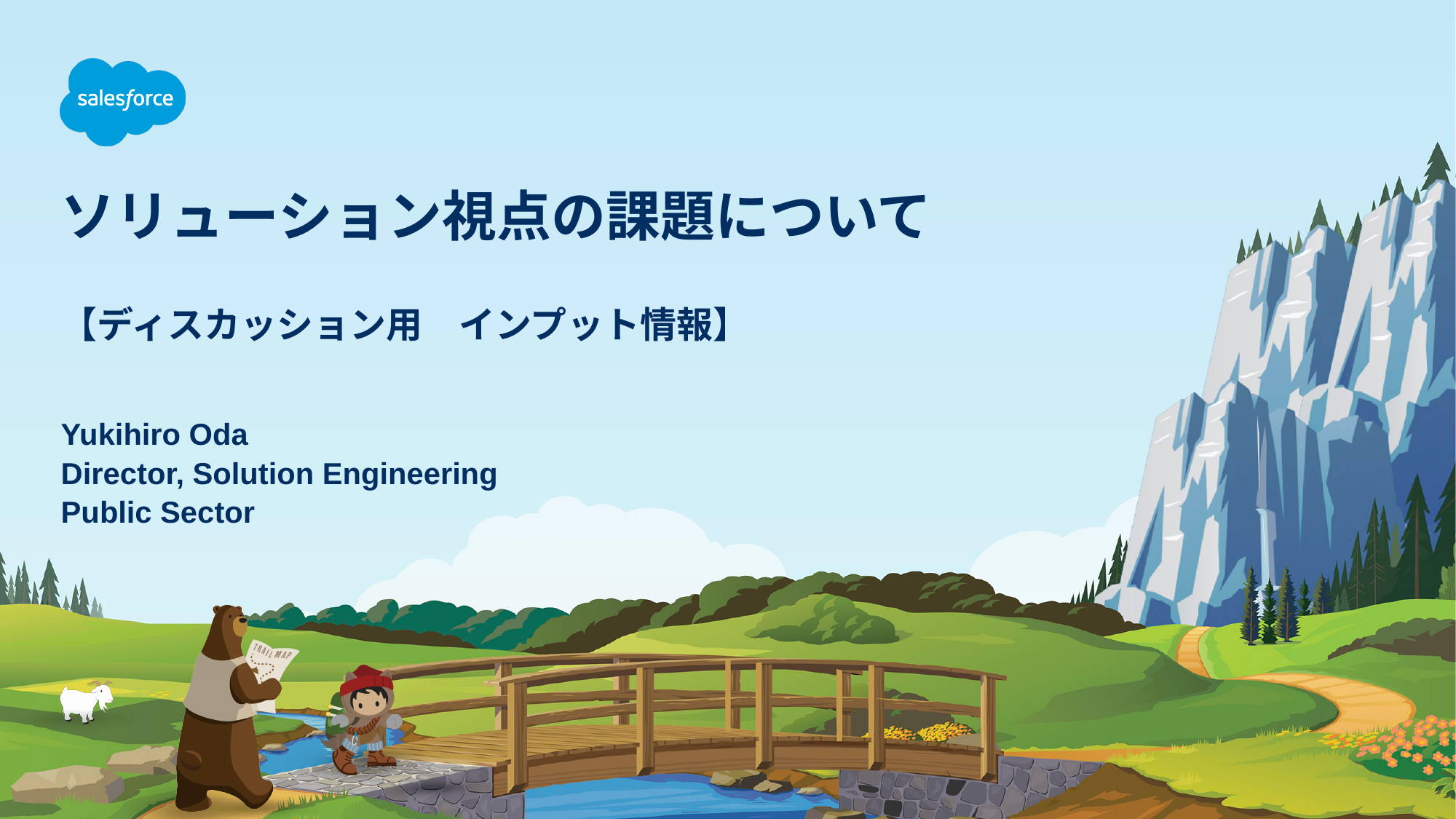

# ソリューション視点の課題について 【ディスカッション用　インプット情報】
Yukihiro Oda
Director, Solution Engineering
Public Sector